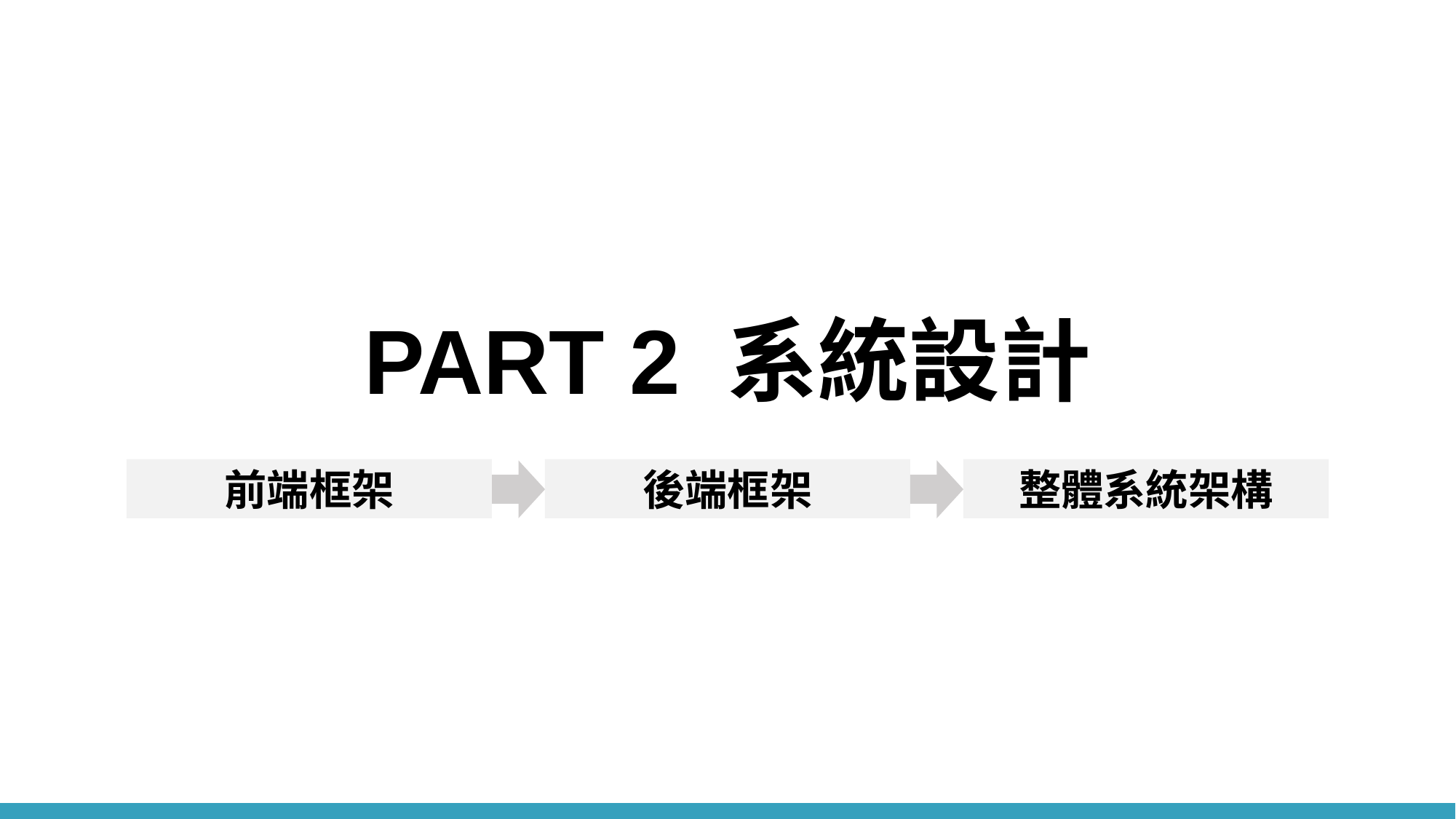

# PART 2 系統設計
前端框架
後端框架
整體系統架構